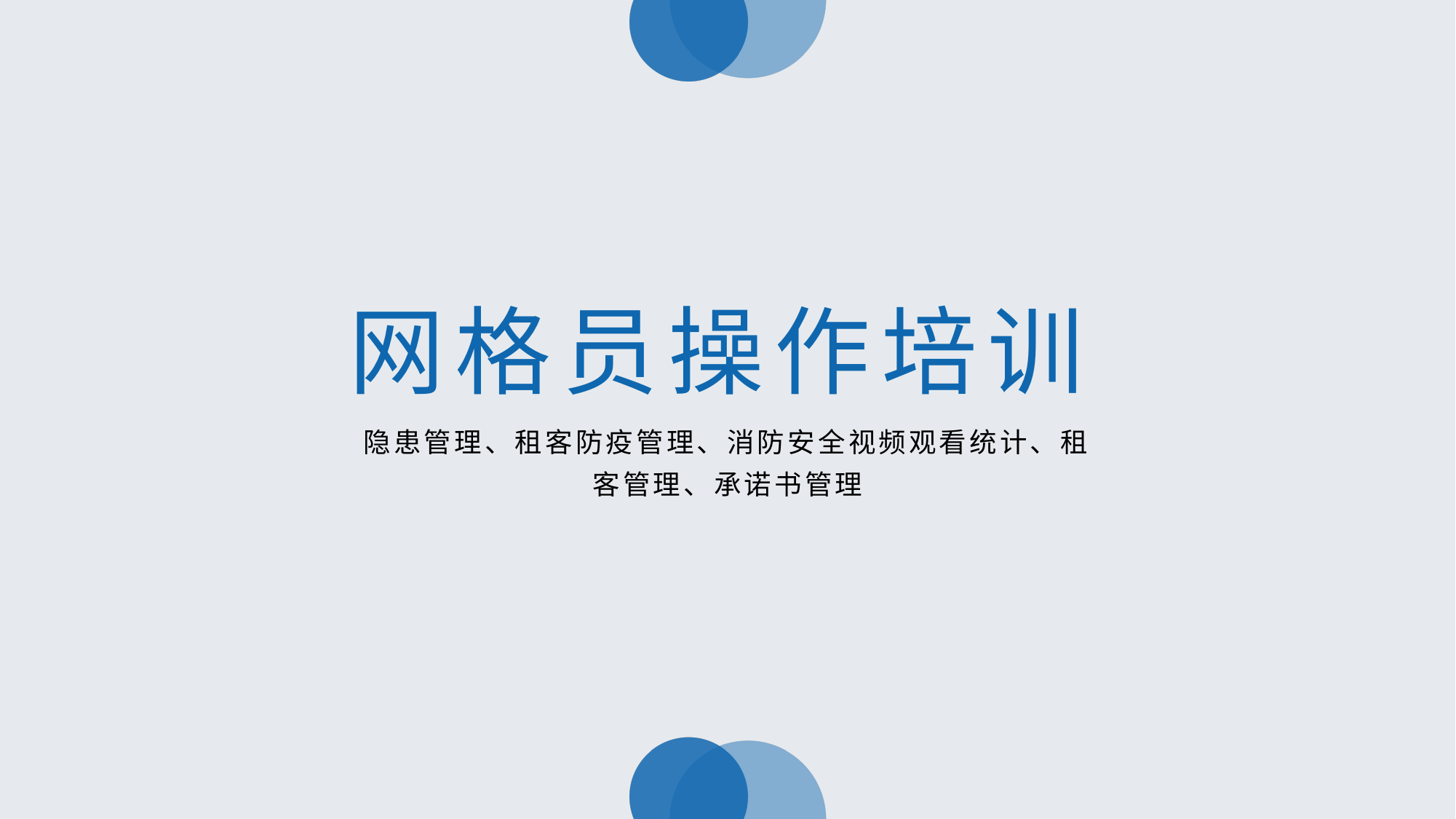

网格员操作培训
隐患管理、租客防疫管理、消防安全视频观看统计、租客管理、承诺书管理